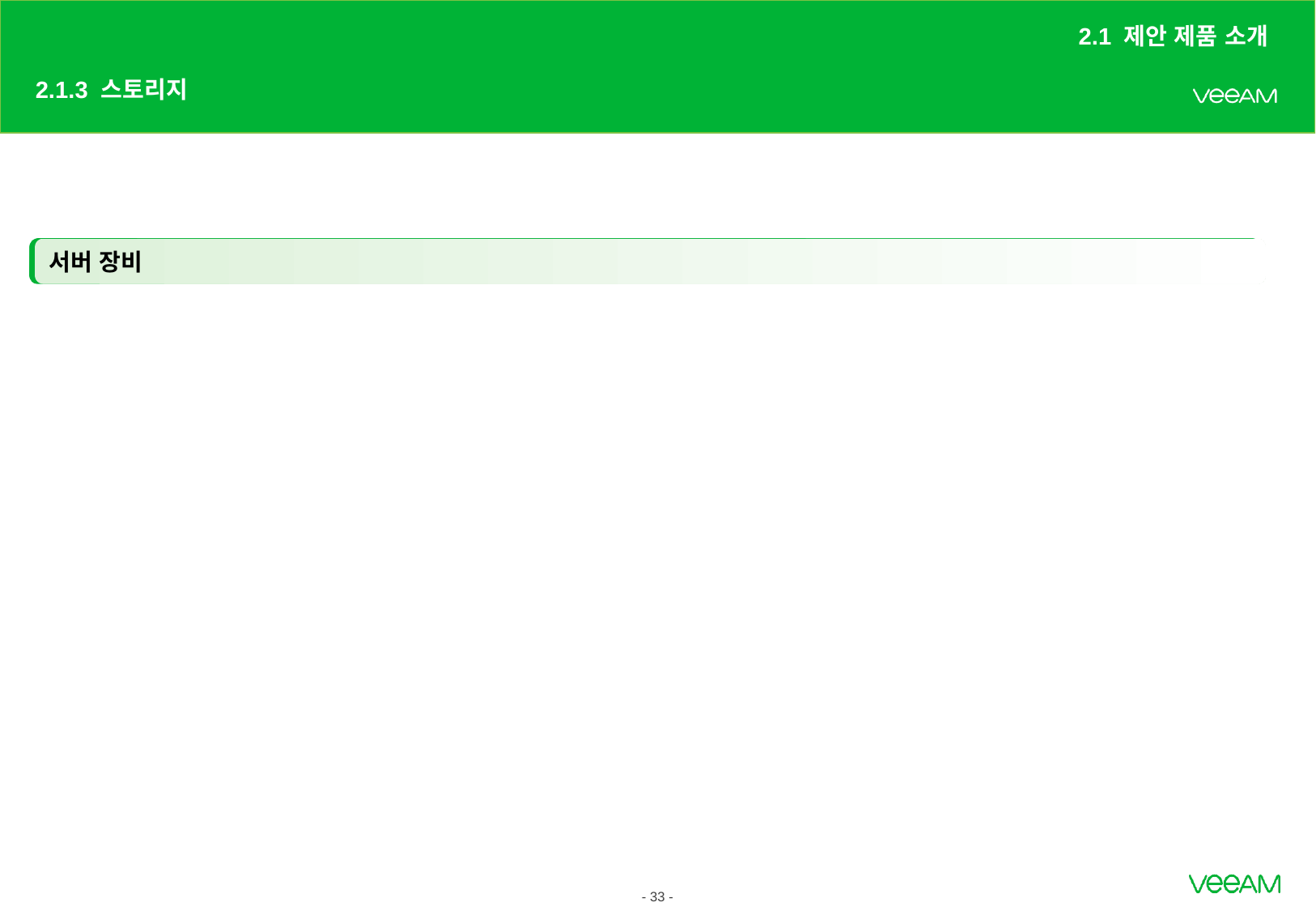

2.1 제안 제품 소개
# 2.1.3 스토리지

서버 장비